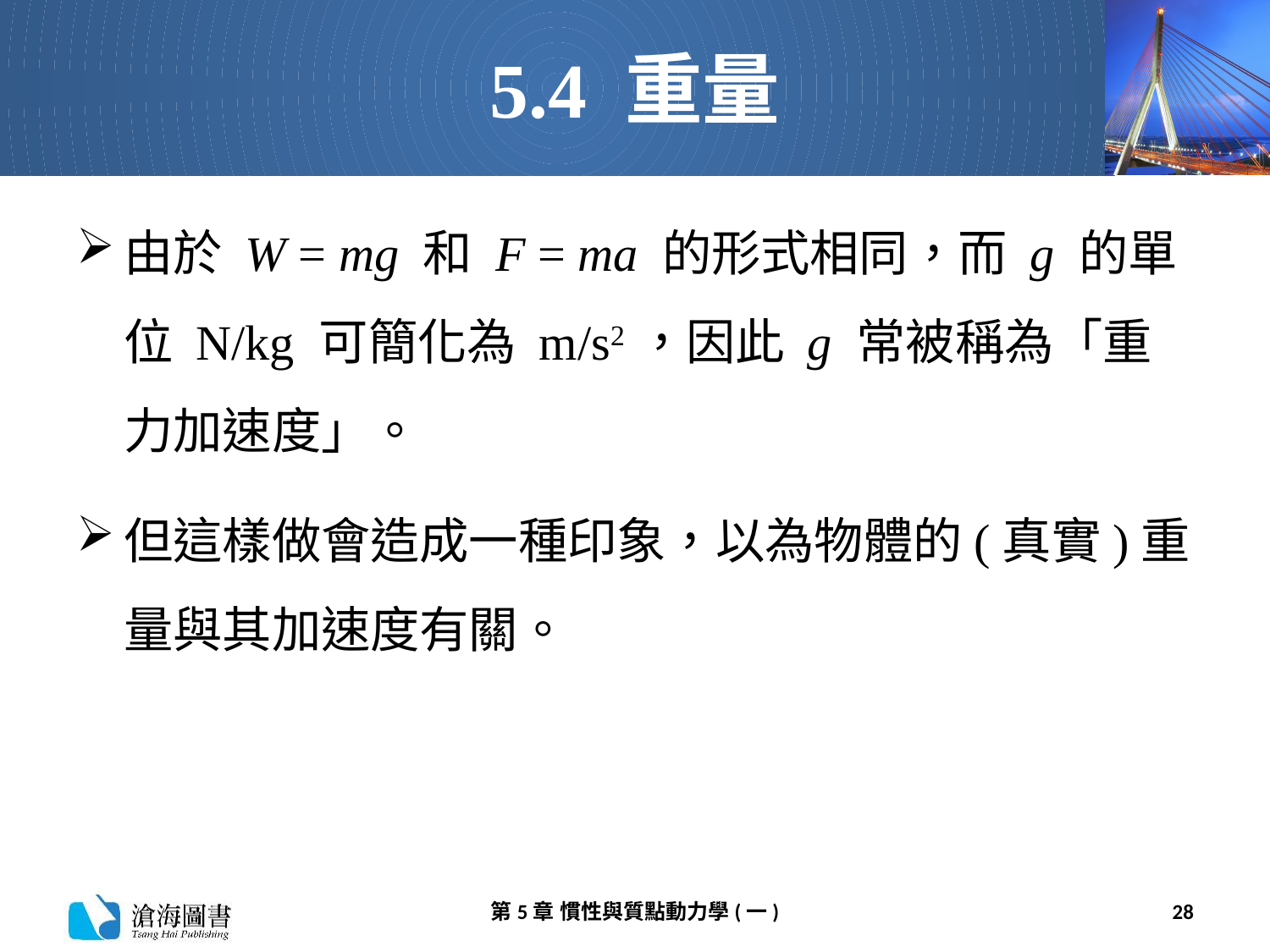

# 5.4 重量
由於 W = mg 和 F = ma 的形式相同，而 g 的單位 N/kg 可簡化為 m/s2，因此 g 常被稱為「重力加速度」。
但這樣做會造成一種印象，以為物體的(真實)重量與其加速度有關。
第5章 慣性與質點動力學(一)
28